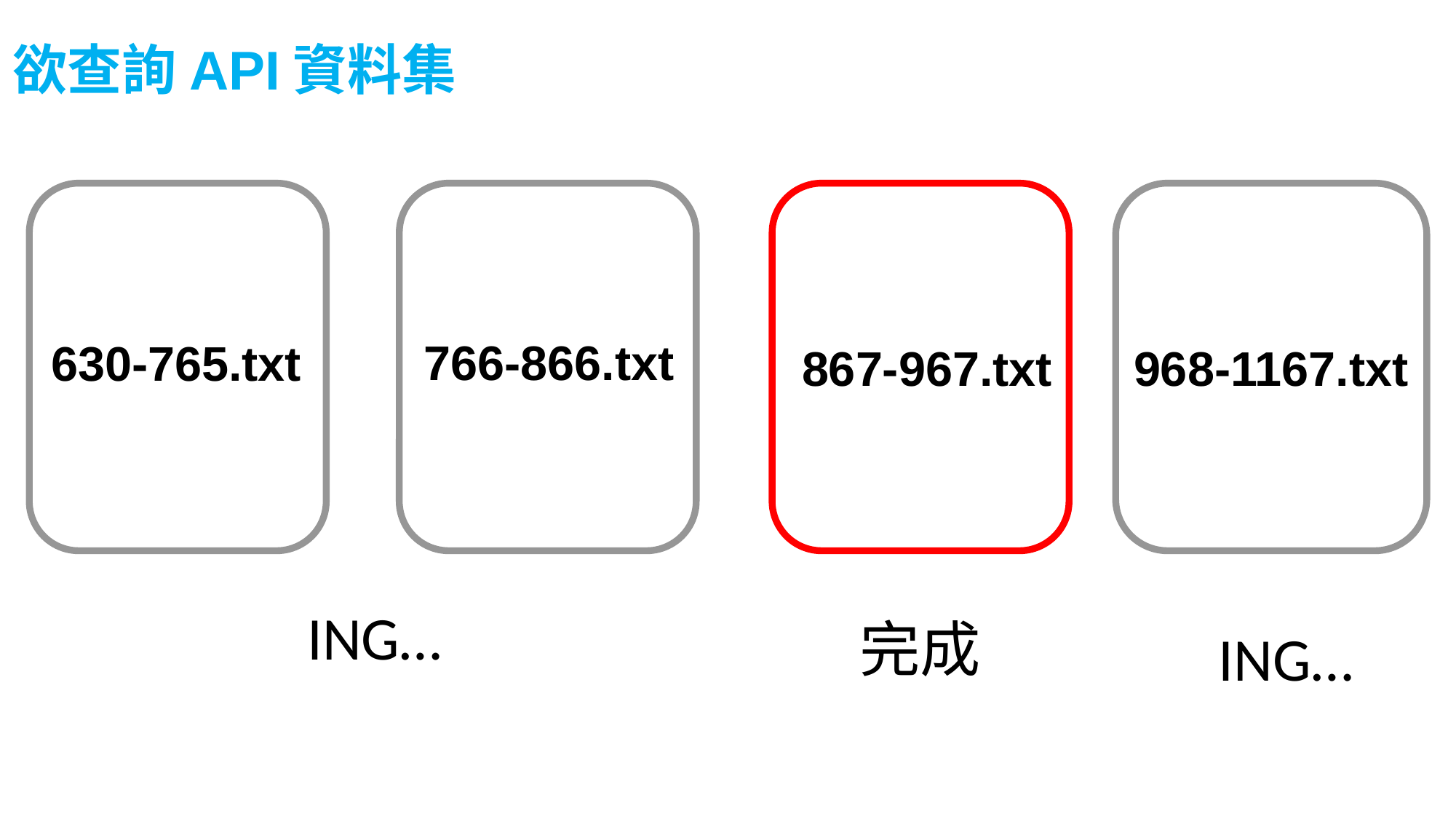

欲查詢API資料集

766-866.txt
630-765.txt
968-1167.txt
867-967.txt
ING…
完成
ING…